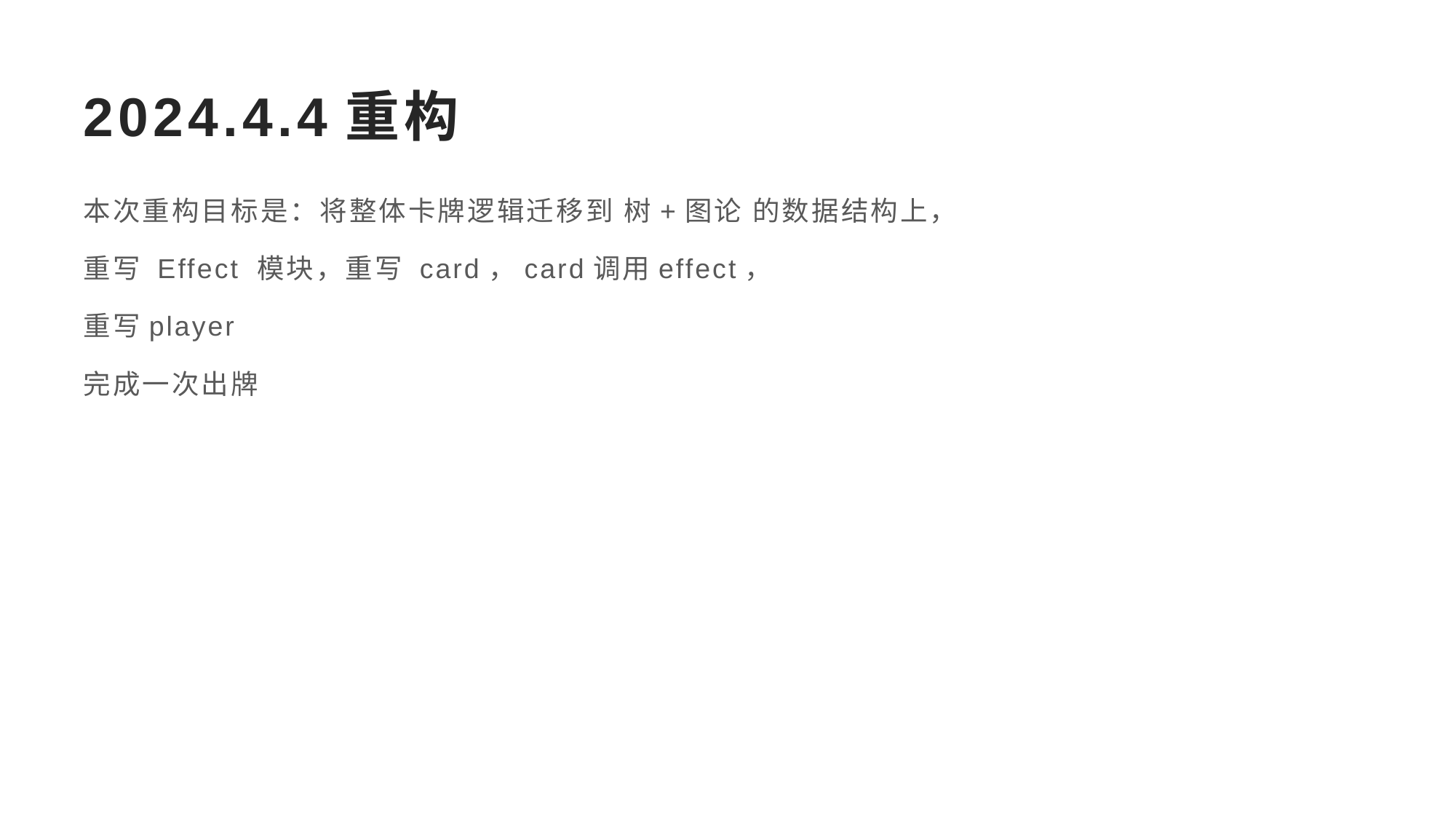

# 2024.4.4重构
本次重构目标是：将整体卡牌逻辑迁移到 树+图论 的数据结构上，
重写 Effect 模块，重写 card，card调用effect，
重写player
完成一次出牌